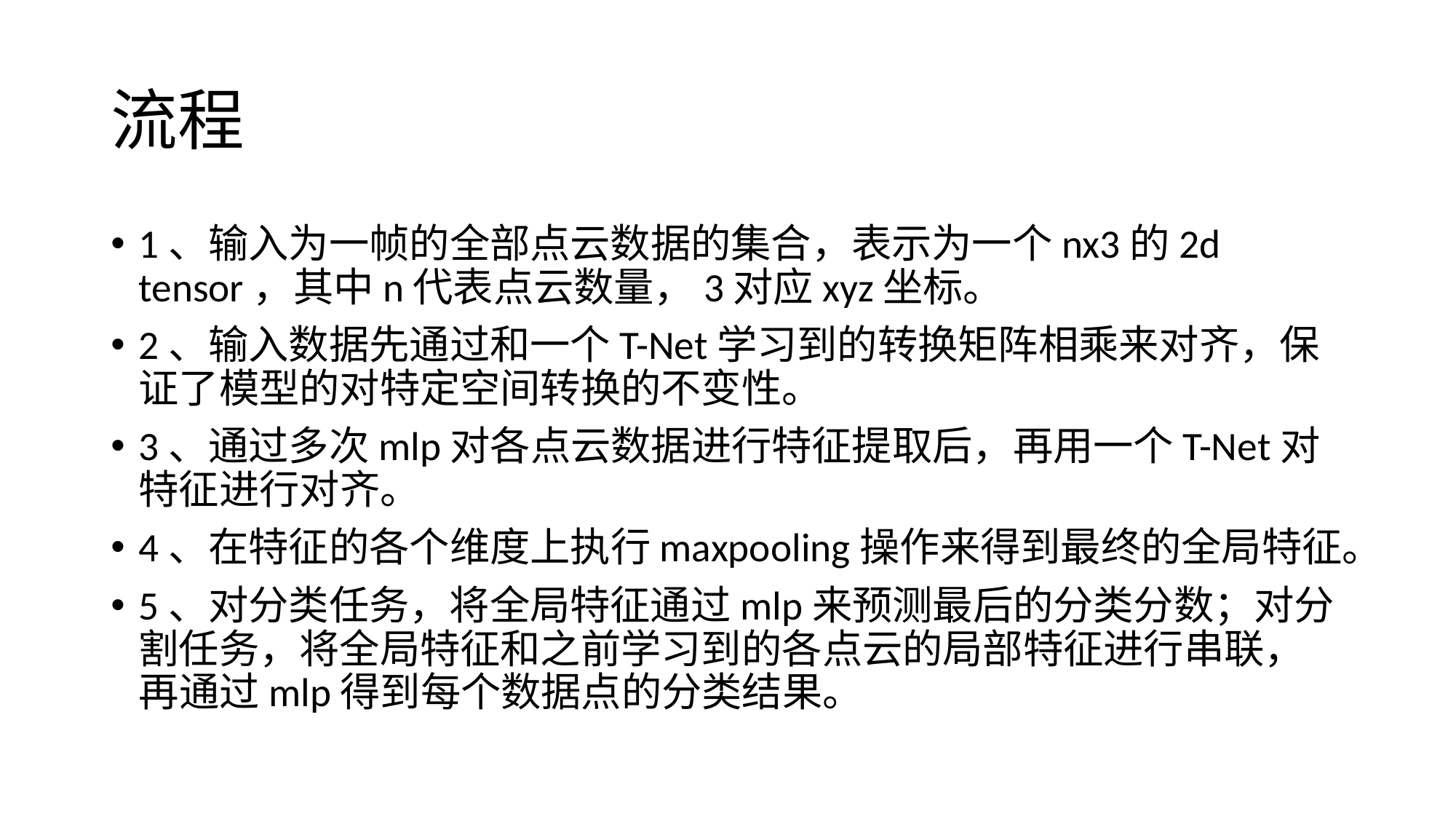

# 流程
1、输入为一帧的全部点云数据的集合，表示为一个nx3的2d tensor，其中n代表点云数量，3对应xyz坐标。
2、输入数据先通过和一个T-Net学习到的转换矩阵相乘来对齐，保证了模型的对特定空间转换的不变性。
3、通过多次mlp对各点云数据进行特征提取后，再用一个T-Net对特征进行对齐。
4、在特征的各个维度上执行maxpooling操作来得到最终的全局特征。
5、对分类任务，将全局特征通过mlp来预测最后的分类分数；对分割任务，将全局特征和之前学习到的各点云的局部特征进行串联，再通过mlp得到每个数据点的分类结果。